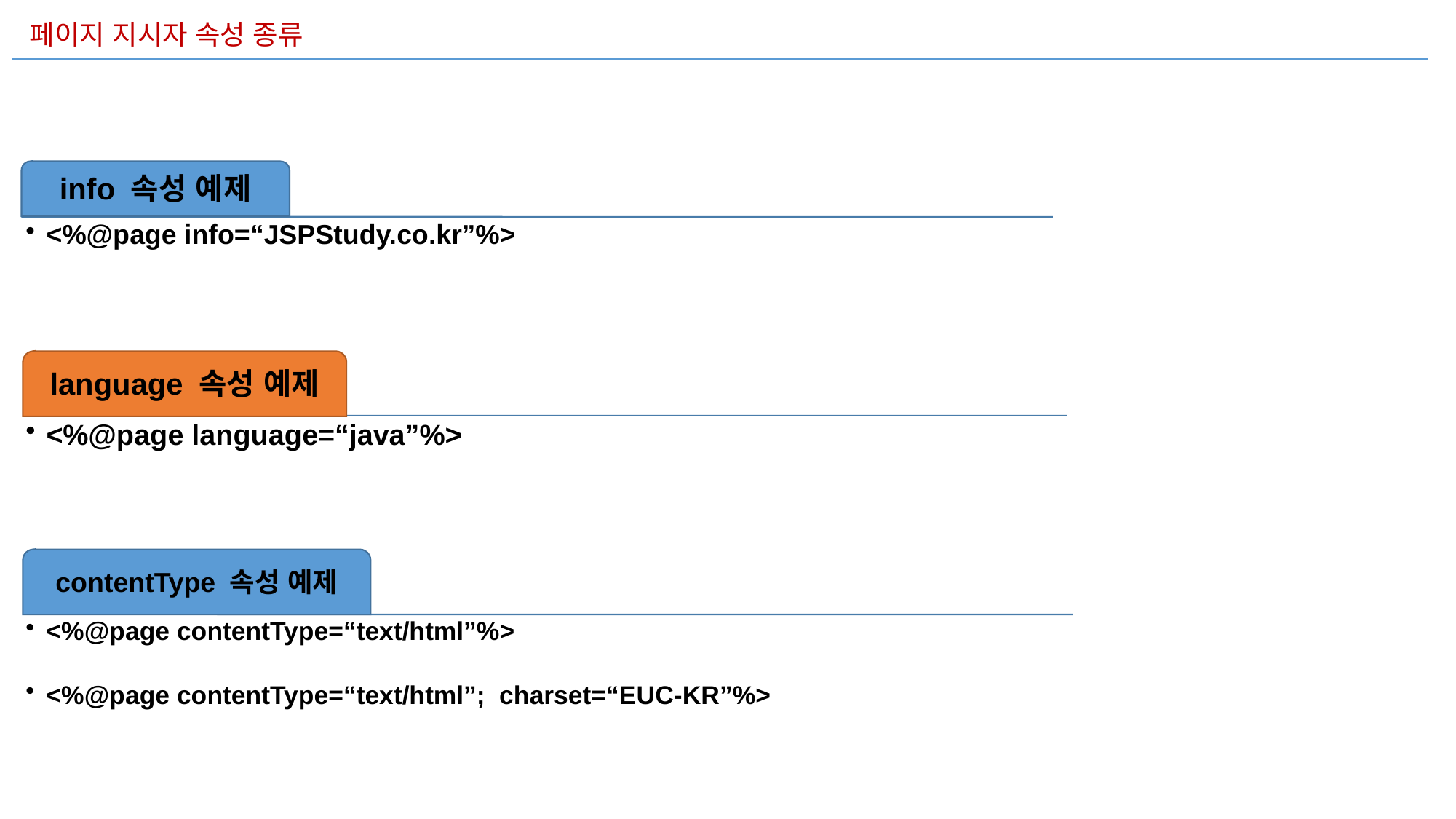

페이지 지시자 속성 종류

info 속성 예제
<%@page info=“JSPStudy.co.kr”%>

language 속성 예제
<%@page language=“java”%>

contentType 속성 예제
<%@page contentType=“text/html”%>

<%@page contentType=“text/html”;  charset=“EUC-KR”%>